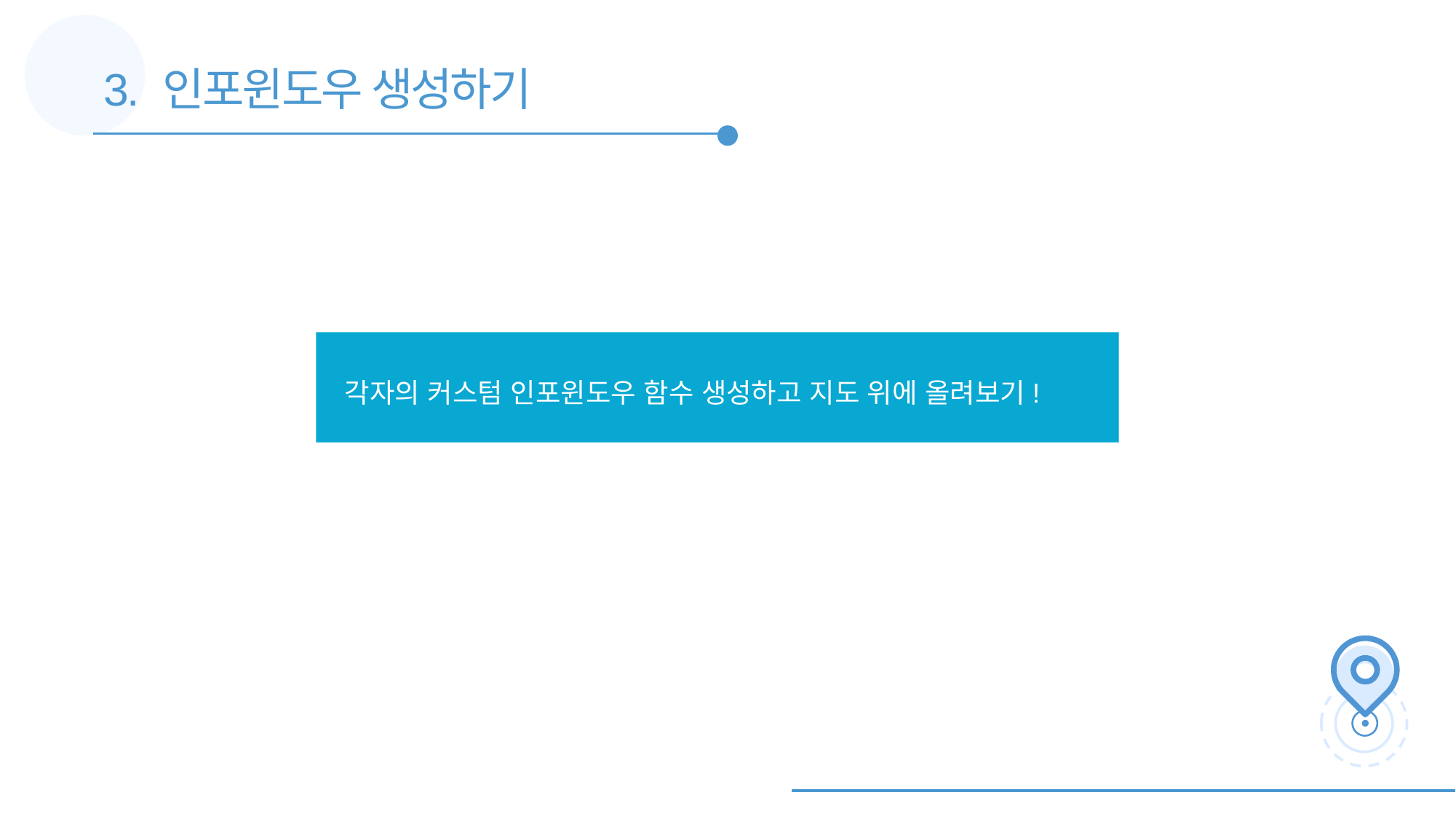

3. 인포윈도우 생성하기

각자의 커스텀 인포윈도우 함수 생성하고 지도 위에 올려보기!